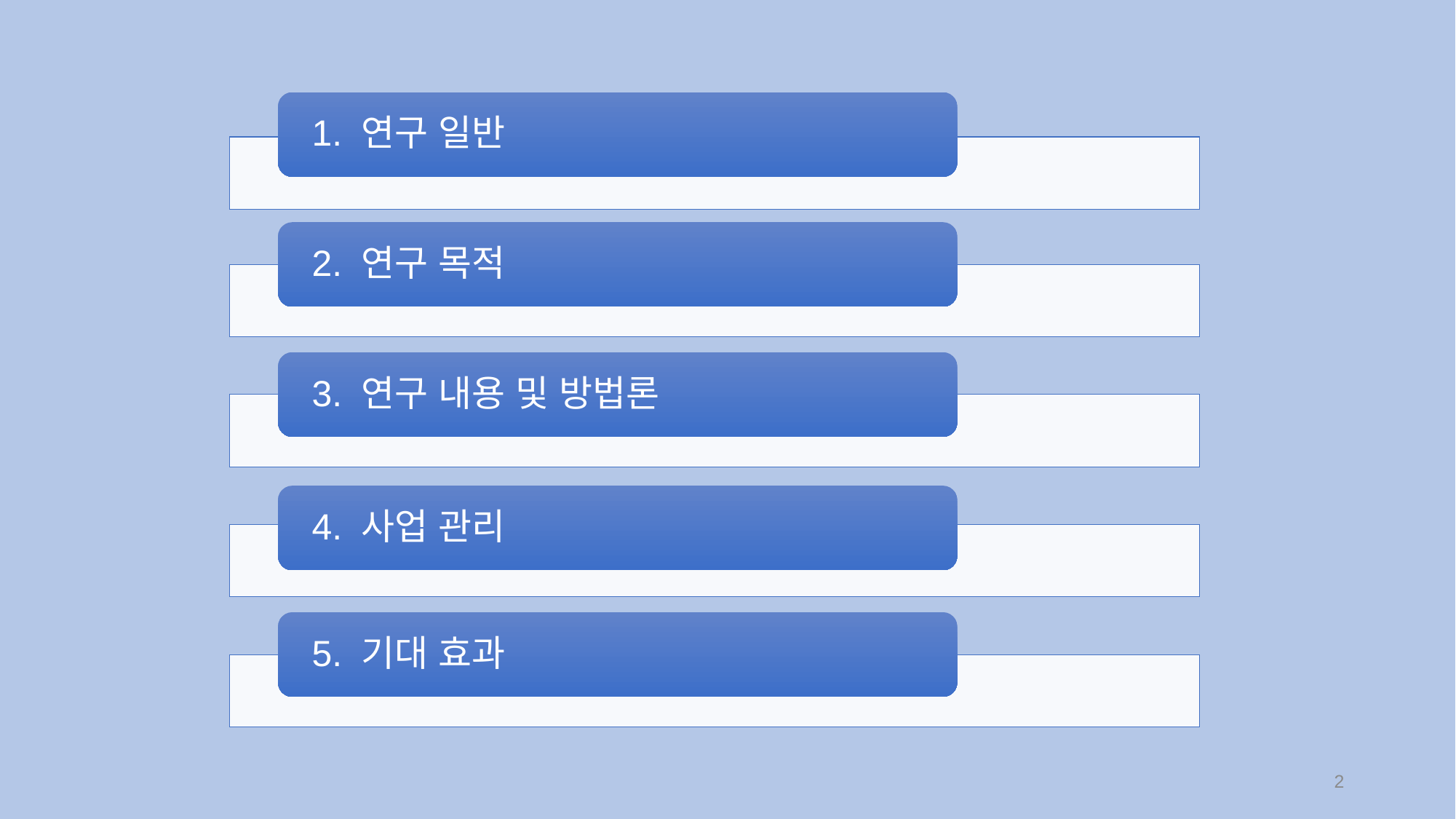

1. 연구 일반
2. 연구 목적
3. 연구 내용 및 방법론
4. 사업 관리
5. 기대 효과
2